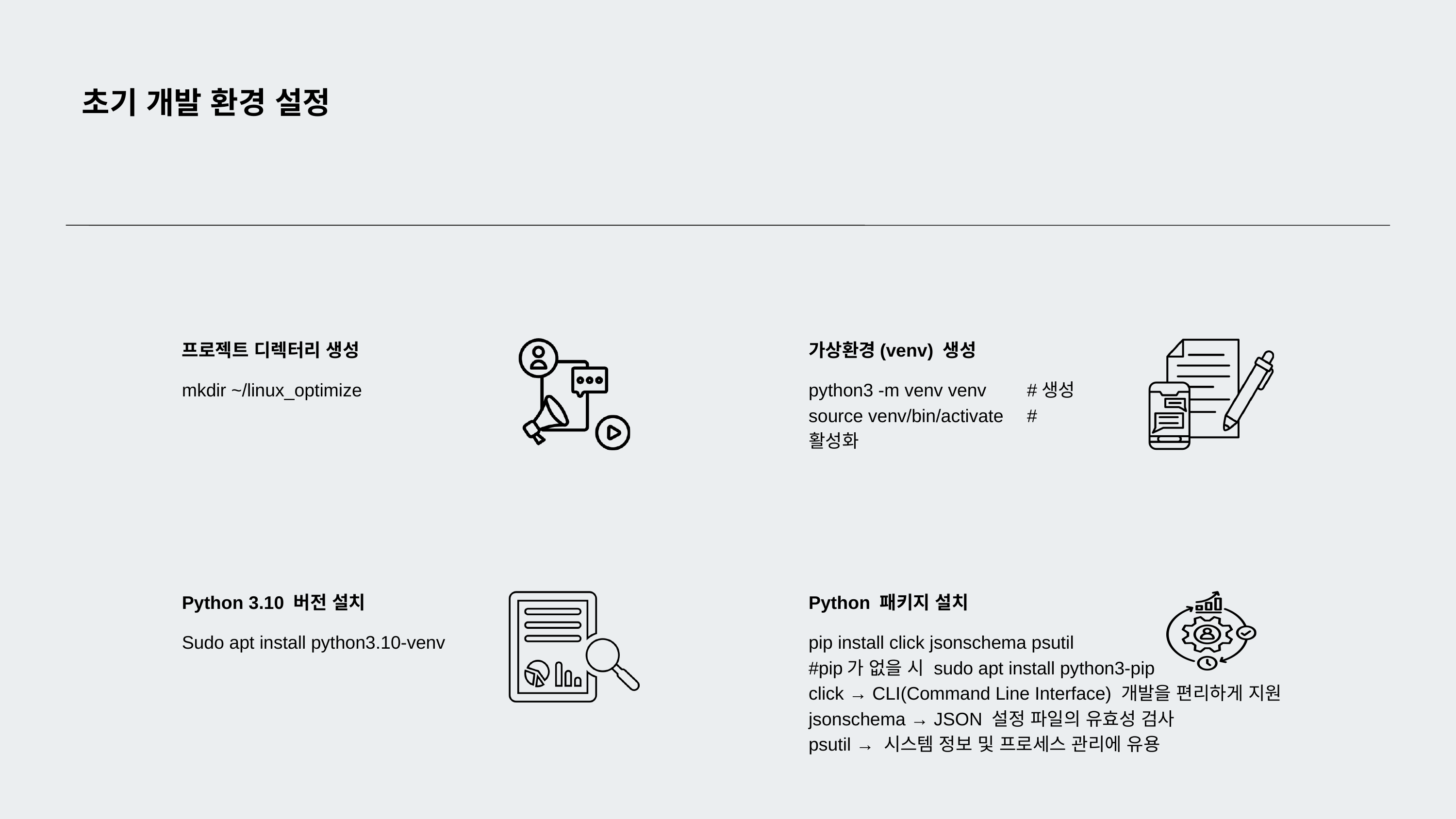

초기 개발 환경 설정

프로젝트 디렉터리 생성
가상환경(venv) 생성

mkdir ~/linux_optimize
python3 -m venv venv   	#생성
source venv/bin/activate	#활성화
Python 3.10 버전 설치
Python 패키지 설치

Sudo apt install python3.10-venv
pip install click jsonschema psutil
#pip가 없을 시 sudo apt install python3-pip
click → CLI(Command Line Interface) 개발을 편리하게 지원
jsonschema → JSON 설정 파일의 유효성 검사
psutil → 시스템 정보 및 프로세스 관리에 유용